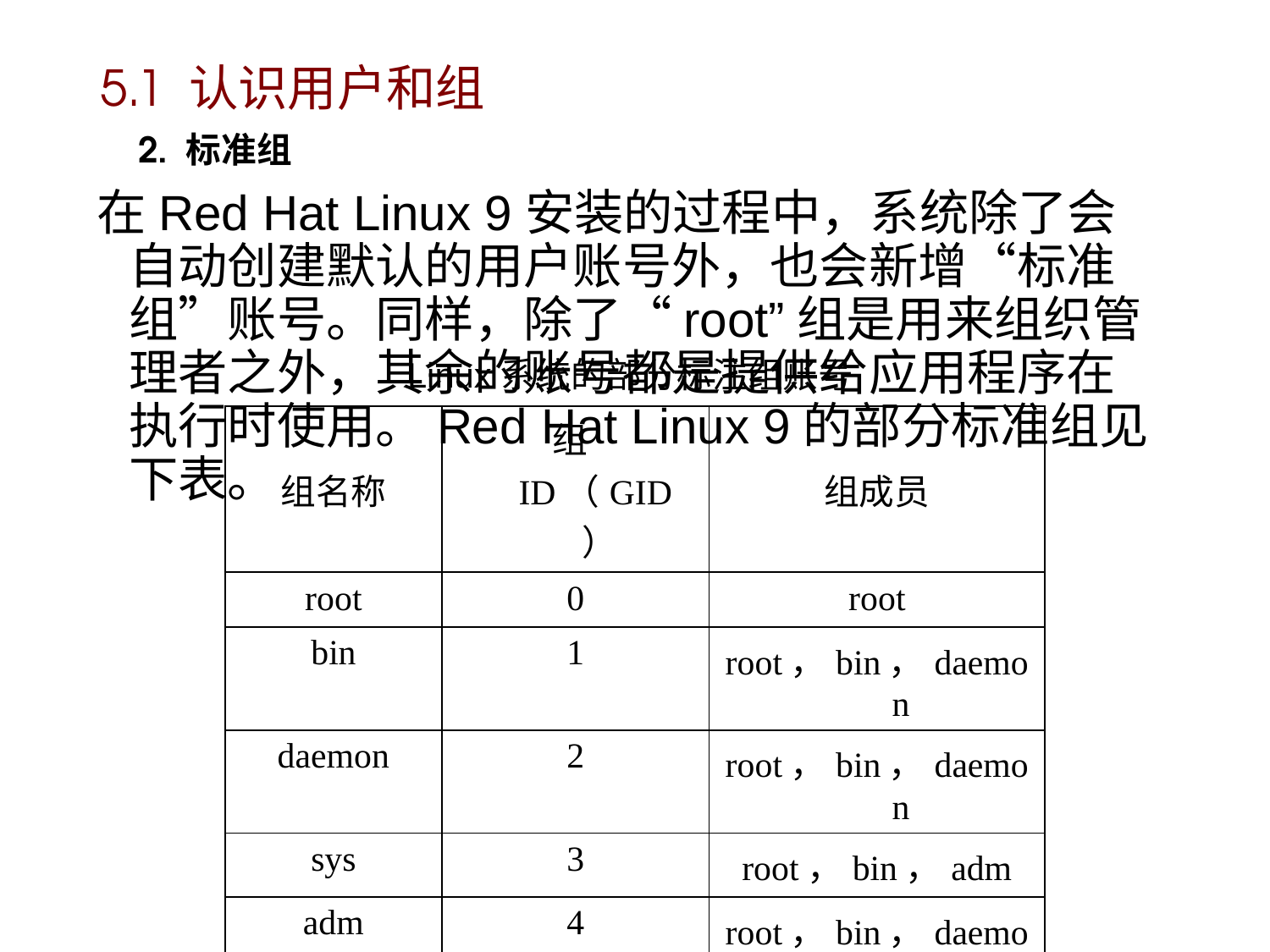

# 5.1 认识用户和组
	 2. 标准组
在Red Hat Linux 9安装的过程中，系统除了会自动创建默认的用户账号外，也会新增“标准组”账号。同样，除了“root”组是用来组织管理者之外，其余的账号都是提供给应用程序在执行时使用。Red Hat Linux 9的部分标准组见下表。
Linux系统的部分标注组账号
| 组名称 | 组ID（GID） | 组成员 |
| --- | --- | --- |
| root | 0 | root |
| bin | 1 | root，bin，daemon |
| daemon | 2 | root，bin，daemon |
| sys | 3 | root，bin，adm |
| adm | 4 | root，bin，daemon |
| tty | 5 |  |
| disk | 6 | root |
| lp | 7 | daemon，lp |